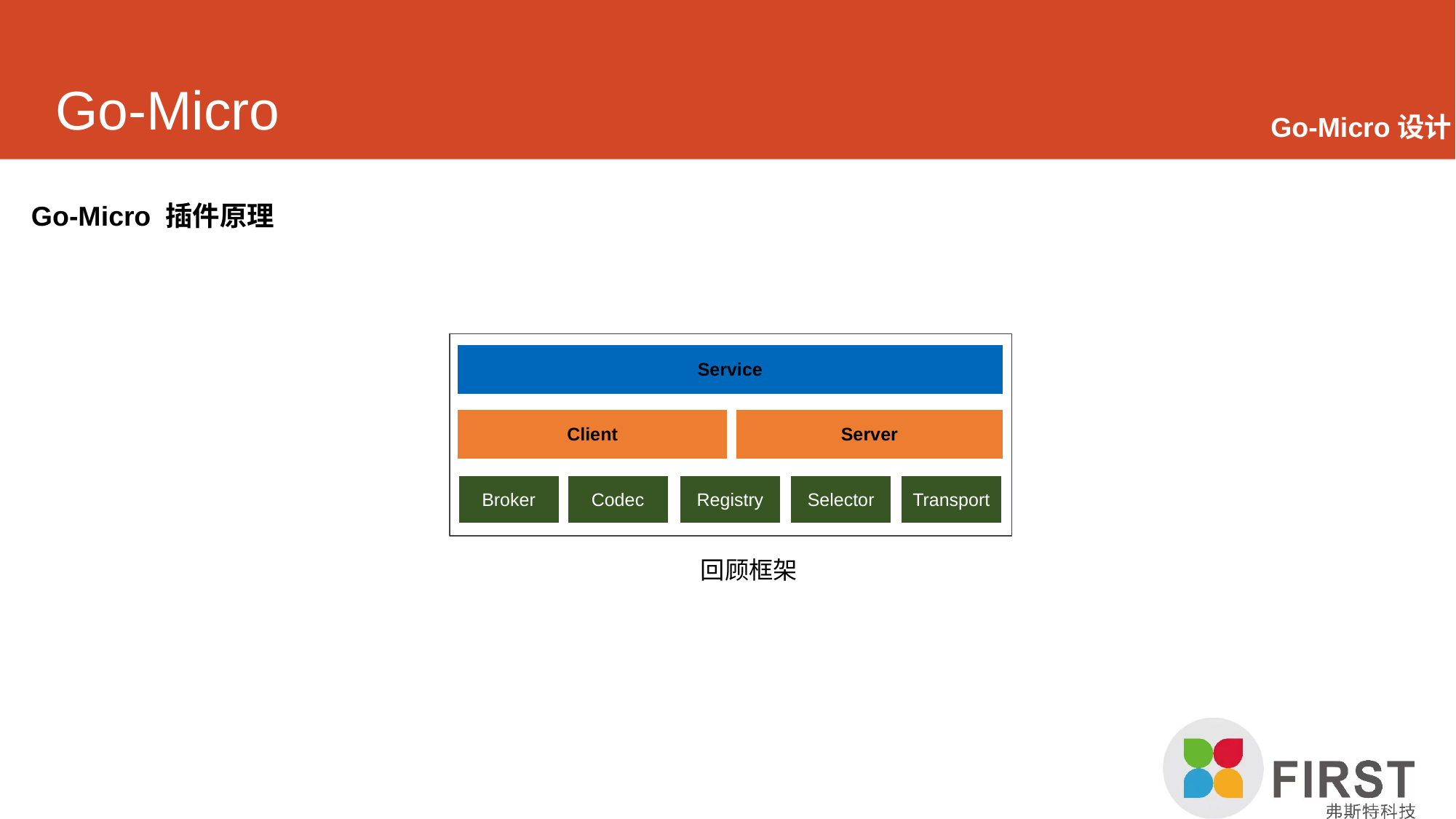

# Go-Micro
Go-Micro设计
Go-Micro 插件原理

Service
Client
Server
Codec
Transport
Broker
Registry
Selector

回顾框架